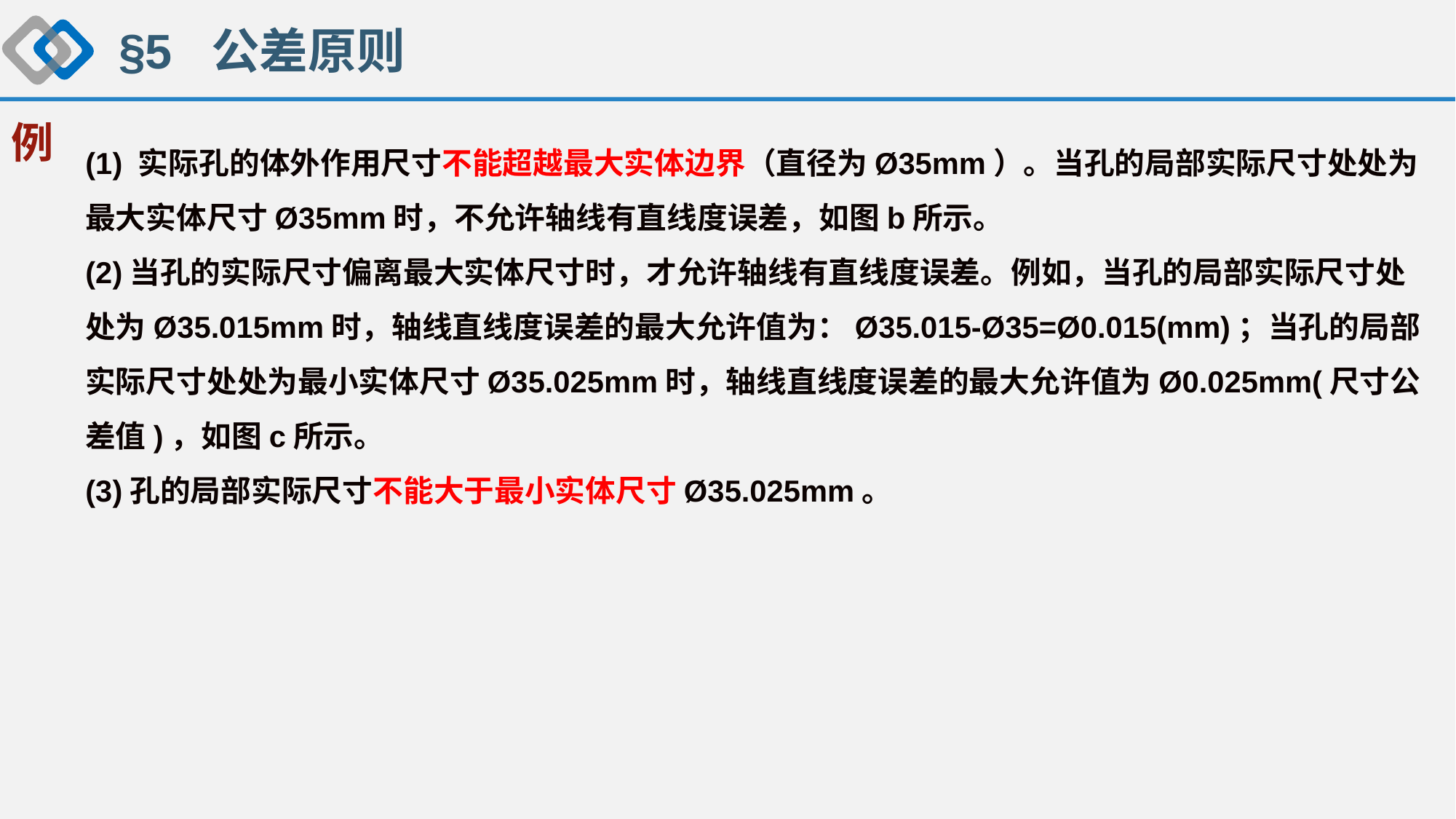

§5  公差原则
例
(1) 实际孔的体外作用尺寸不能超越最大实体边界（直径为Ø35mm）。当孔的局部实际尺寸处处为最大实体尺寸Ø35mm时，不允许轴线有直线度误差，如图b所示。
(2)当孔的实际尺寸偏离最大实体尺寸时，才允许轴线有直线度误差。例如，当孔的局部实际尺寸处处为Ø35.015mm时，轴线直线度误差的最大允许值为：Ø35.015-Ø35=Ø0.015(mm)；当孔的局部实际尺寸处处为最小实体尺寸Ø35.025mm时，轴线直线度误差的最大允许值为Ø0.025mm(尺寸公差值)，如图c所示。
(3)孔的局部实际尺寸不能大于最小实体尺寸Ø35.025mm。